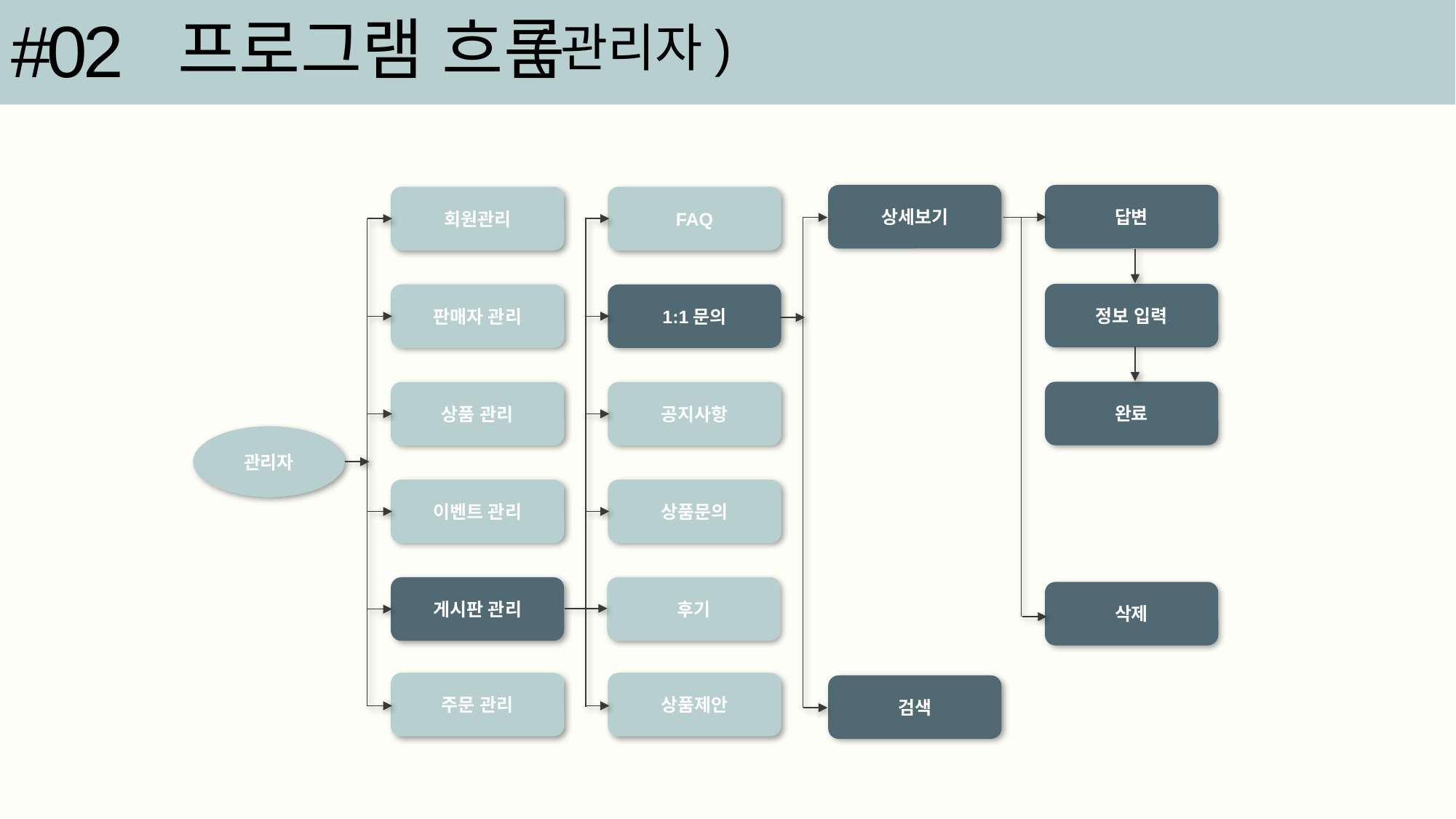

#02
프로그램 흐름
(관리자)

상세보기
답변
회원관리
FAQ
정보 입력
판매자 관리
1:1문의
완료
상품 관리
공지사항
관리자
이벤트 관리
상품문의
게시판 관리
후기
삭제
주문 관리
상품제안
검색